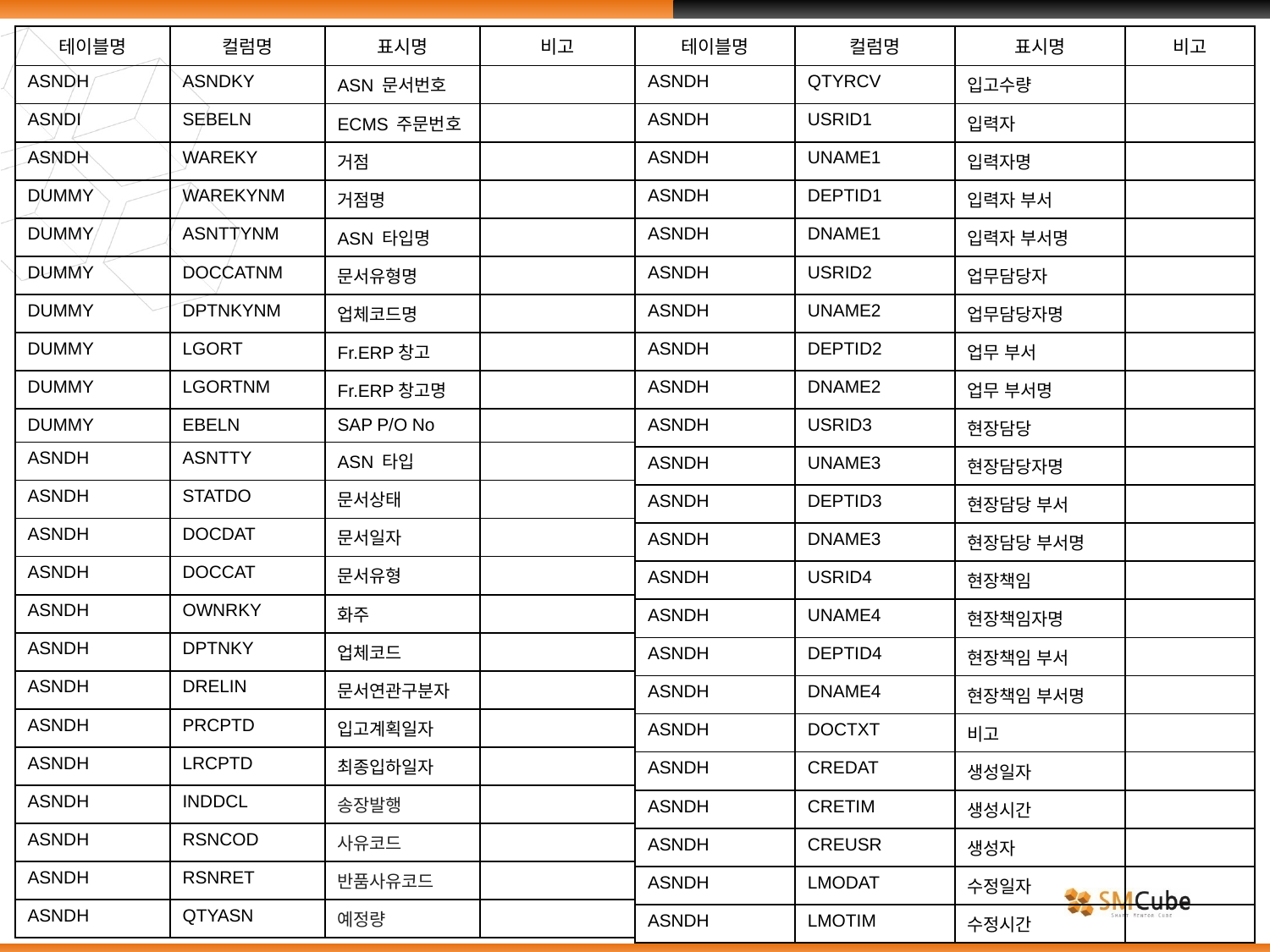

| 테이블명 | 컬럼명 | 표시명 | 비고 |
| --- | --- | --- | --- |
| ASNDH | ASNDKY | ASN 문서번호 |  |
| ASNDI | SEBELN | ECMS 주문번호 |  |
| ASNDH | WAREKY | 거점 |  |
| DUMMY | WAREKYNM | 거점명 |  |
| DUMMY | ASNTTYNM | ASN 타입명 |  |
| DUMMY | DOCCATNM | 문서유형명 |  |
| DUMMY | DPTNKYNM | 업체코드명 |  |
| DUMMY | LGORT | Fr.ERP창고 |  |
| DUMMY | LGORTNM | Fr.ERP창고명 |  |
| DUMMY | EBELN | SAP P/O No |  |
| ASNDH | ASNTTY | ASN 타입 |  |
| ASNDH | STATDO | 문서상태 |  |
| ASNDH | DOCDAT | 문서일자 |  |
| ASNDH | DOCCAT | 문서유형 |  |
| ASNDH | OWNRKY | 화주 |  |
| ASNDH | DPTNKY | 업체코드 |  |
| ASNDH | DRELIN | 문서연관구분자 |  |
| ASNDH | PRCPTD | 입고계획일자 |  |
| ASNDH | LRCPTD | 최종입하일자 |  |
| ASNDH | INDDCL | 송장발행 |  |
| ASNDH | RSNCOD | 사유코드 |  |
| ASNDH | RSNRET | 반품사유코드 |  |
| ASNDH | QTYASN | 예정량 |  |
| 테이블명 | 컬럼명 | 표시명 | 비고 |
| --- | --- | --- | --- |
| ASNDH | QTYRCV | 입고수량 |  |
| ASNDH | USRID1 | 입력자 |  |
| ASNDH | UNAME1 | 입력자명 |  |
| ASNDH | DEPTID1 | 입력자 부서 |  |
| ASNDH | DNAME1 | 입력자 부서명 |  |
| ASNDH | USRID2 | 업무담당자 |  |
| ASNDH | UNAME2 | 업무담당자명 |  |
| ASNDH | DEPTID2 | 업무 부서 |  |
| ASNDH | DNAME2 | 업무 부서명 |  |
| ASNDH | USRID3 | 현장담당 |  |
| ASNDH | UNAME3 | 현장담당자명 |  |
| ASNDH | DEPTID3 | 현장담당 부서 |  |
| ASNDH | DNAME3 | 현장담당 부서명 |  |
| ASNDH | USRID4 | 현장책임 |  |
| ASNDH | UNAME4 | 현장책임자명 |  |
| ASNDH | DEPTID4 | 현장책임 부서 |  |
| ASNDH | DNAME4 | 현장책임 부서명 |  |
| ASNDH | DOCTXT | 비고 |  |
| ASNDH | CREDAT | 생성일자 |  |
| ASNDH | CRETIM | 생성시간 |  |
| ASNDH | CREUSR | 생성자 |  |
| ASNDH | LMODAT | 수정일자 |  |
| ASNDH | LMOTIM | 수정시간 |  |